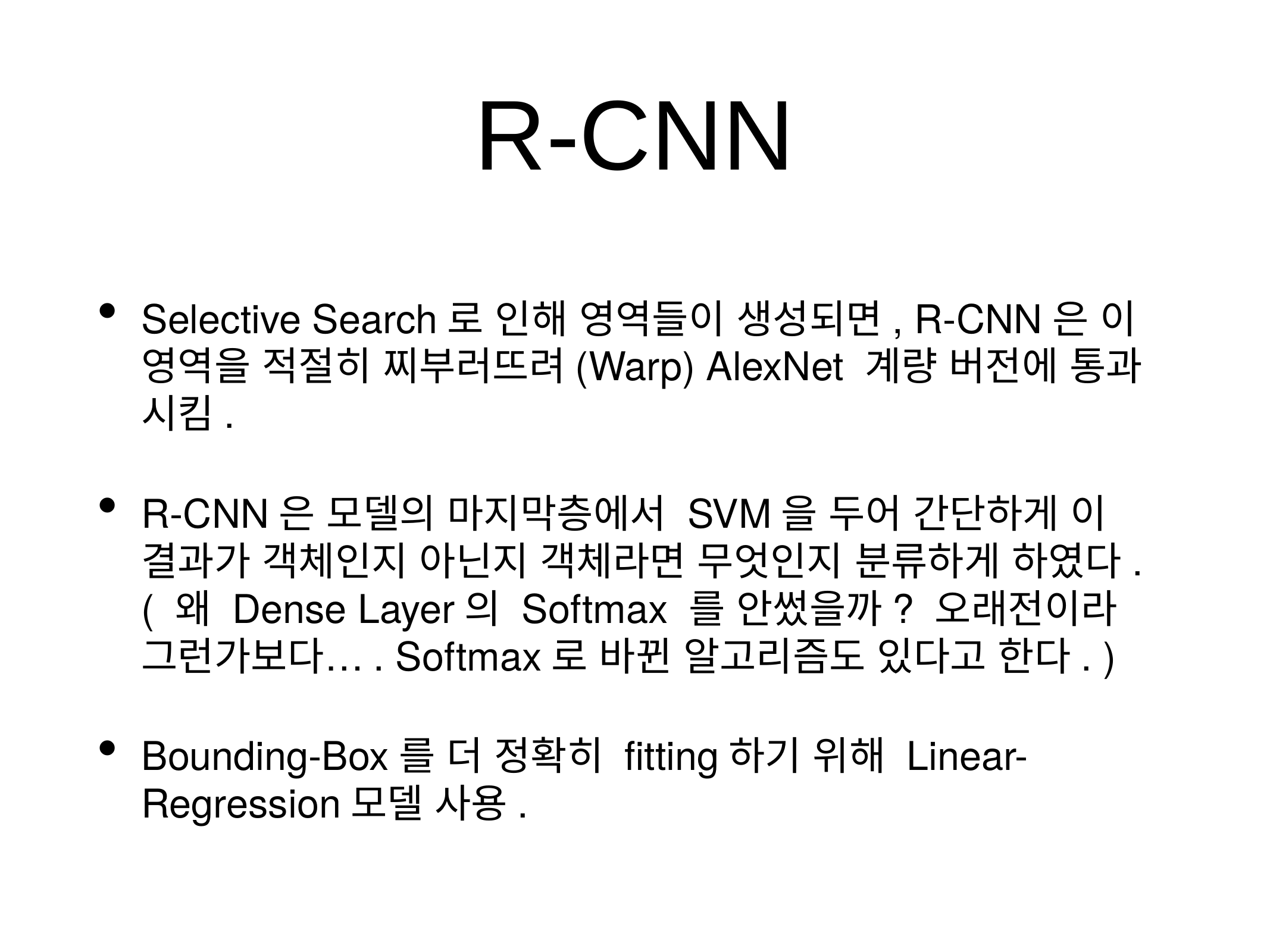

# R-CNN
Selective Search로 인해 영역들이 생성되면, R-CNN은 이 영역을 적절히 찌부러뜨려(Warp) AlexNet 계량 버전에 통과 시킴.
R-CNN은 모델의 마지막층에서 SVM을 두어 간단하게 이 결과가 객체인지 아닌지 객체라면 무엇인지 분류하게 하였다.
( 왜 Dense Layer의 Softmax 를 안썼을까? 오래전이라 그런가보다…. Softmax로 바뀐 알고리즘도 있다고 한다. )
Bounding-Box를 더 정확히 fitting하기 위해 Linear-Regression모델 사용.